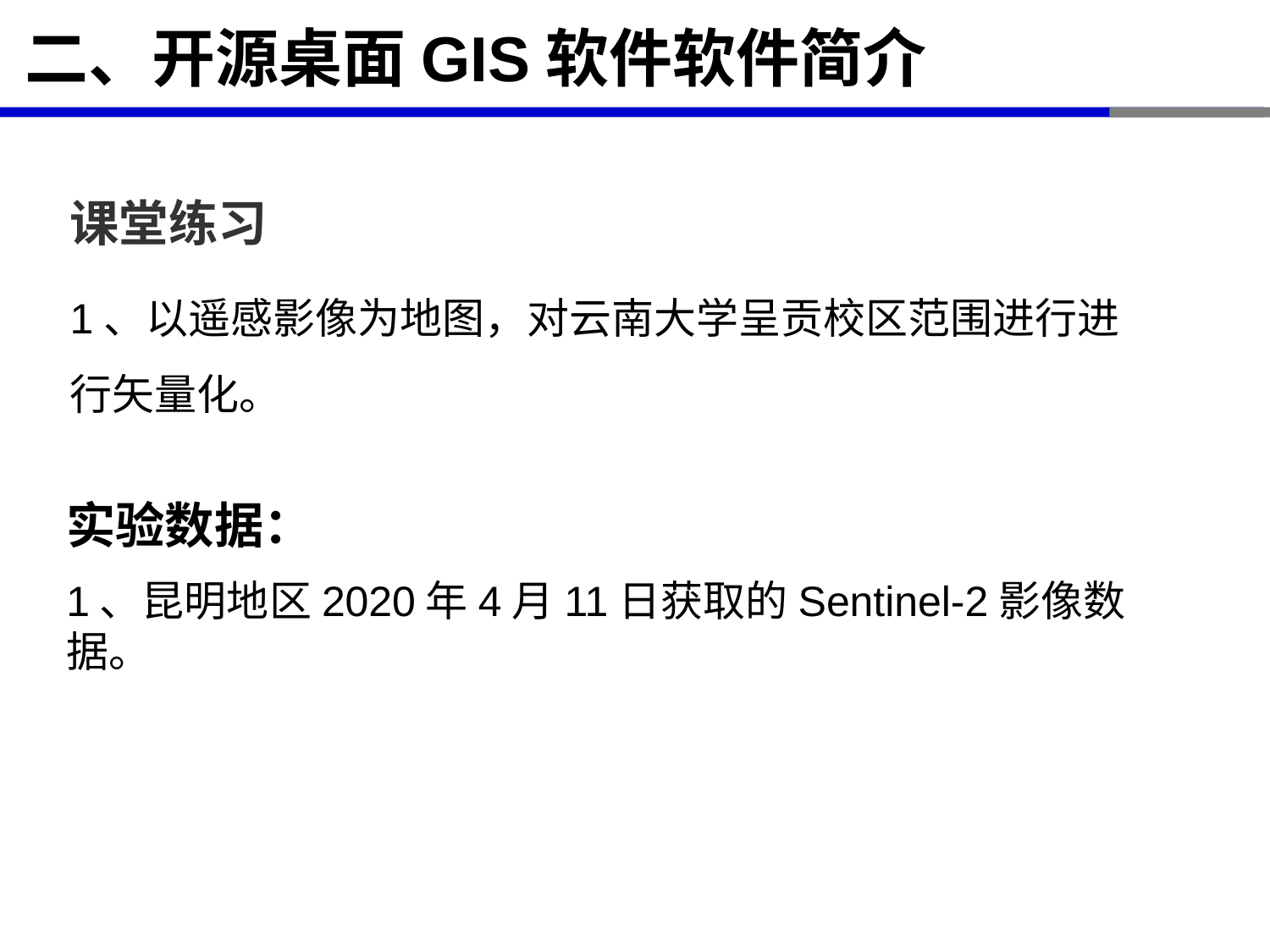

# 二、开源桌面GIS软件软件简介
课堂练习
1、以遥感影像为地图，对云南大学呈贡校区范围进行进行矢量化。
实验数据：
1、昆明地区2020年4月11日获取的Sentinel-2影像数据。